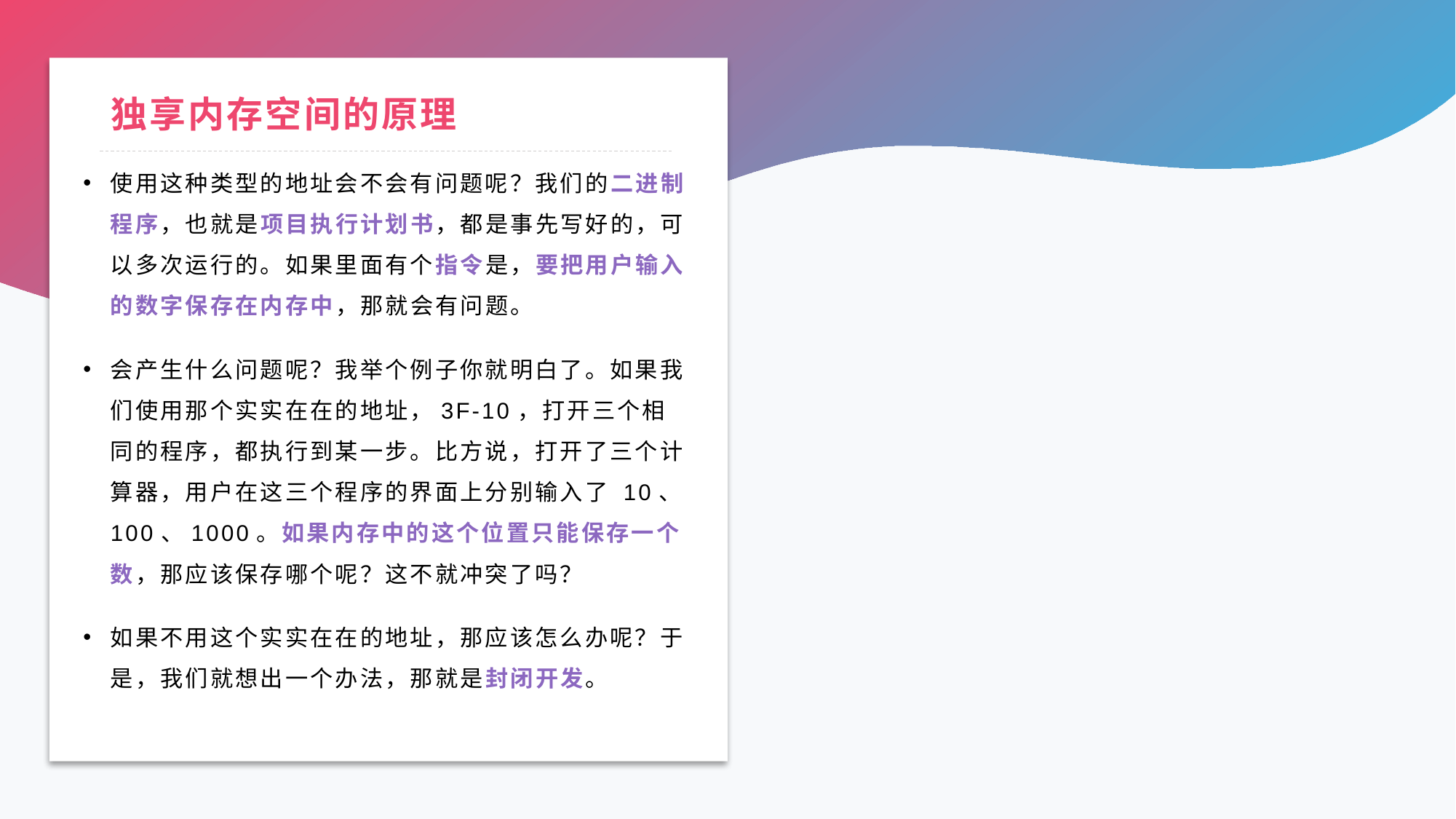

# 独享内存空间的原理
使用这种类型的地址会不会有问题呢？我们的二进制程序，也就是项目执行计划书，都是事先写好的，可以多次运行的。如果里面有个指令是，要把用户输入的数字保存在内存中，那就会有问题。
会产生什么问题呢？我举个例子你就明白了。如果我们使用那个实实在在的地址，3F-10，打开三个相同的程序，都执行到某一步。比方说，打开了三个计算器，用户在这三个程序的界面上分别输入了 10、100、1000。如果内存中的这个位置只能保存一个数，那应该保存哪个呢？这不就冲突了吗？
如果不用这个实实在在的地址，那应该怎么办呢？于是，我们就想出一个办法，那就是封闭开发。